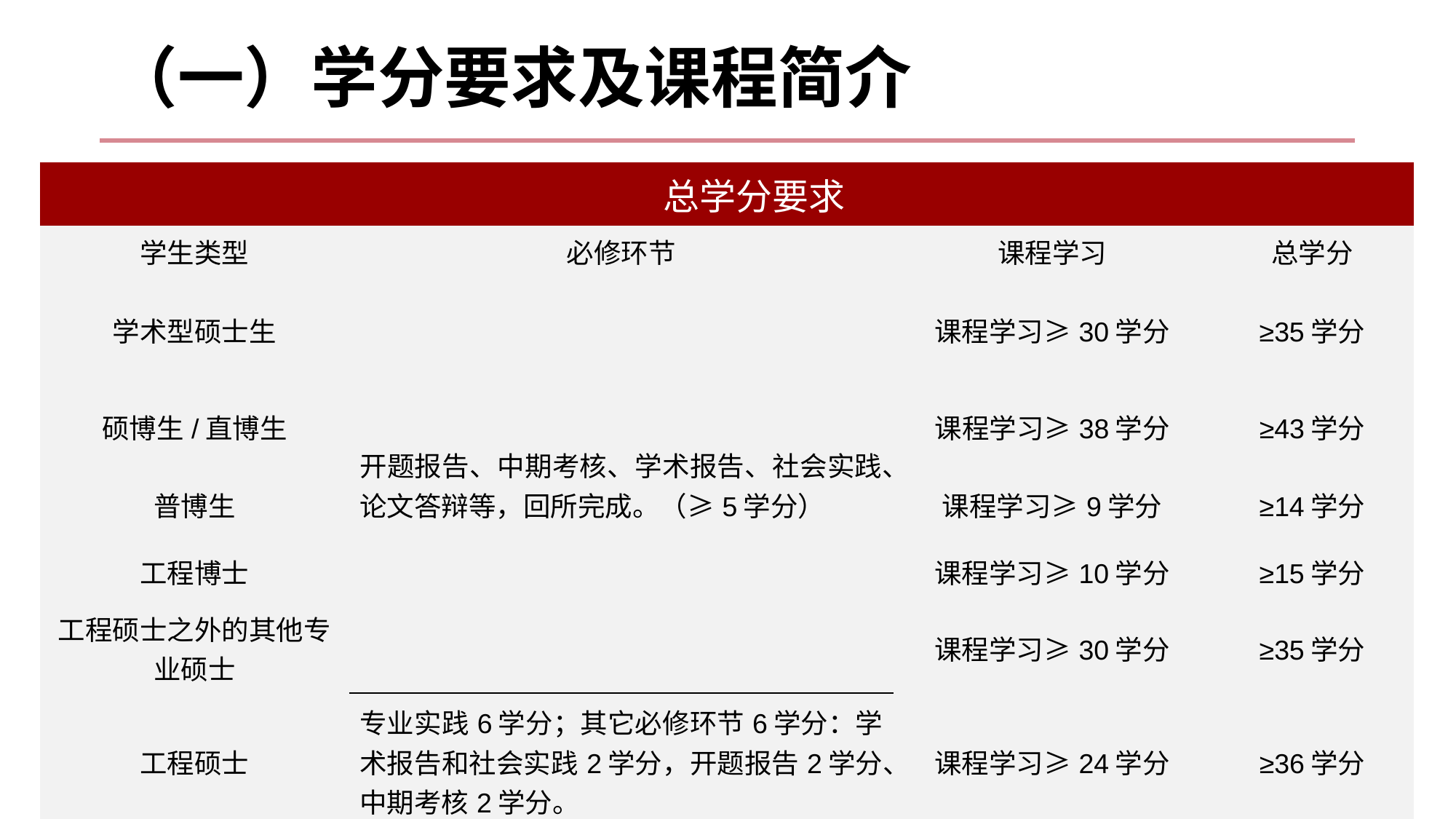

# （一）学分要求及课程简介
| 总学分要求 |  |  |  |
| --- | --- | --- | --- |
| 学生类型 | 必修环节 | 课程学习 | 总学分 |
| 学术型硕士生 | 开题报告、中期考核、学术报告、社会实践、论文答辩等，回所完成。（≥5学分） | 课程学习≥30学分 | ≥35学分 |
| 硕博生/直博生 |  | 课程学习≥38学分 | ≥43学分 |
| 普博生 |  | 课程学习≥9学分 | ≥14学分 |
| 工程博士 |  | 课程学习≥10学分 | ≥15学分 |
| 工程硕士之外的其他专业硕士 |  | 课程学习≥30学分 | ≥35学分 |
| 工程硕士 | 专业实践6学分；其它必修环节6学分：学术报告和社会实践2学分，开题报告2学分、中期考核2学分。 | 课程学习≥24学分 | ≥36学分 |